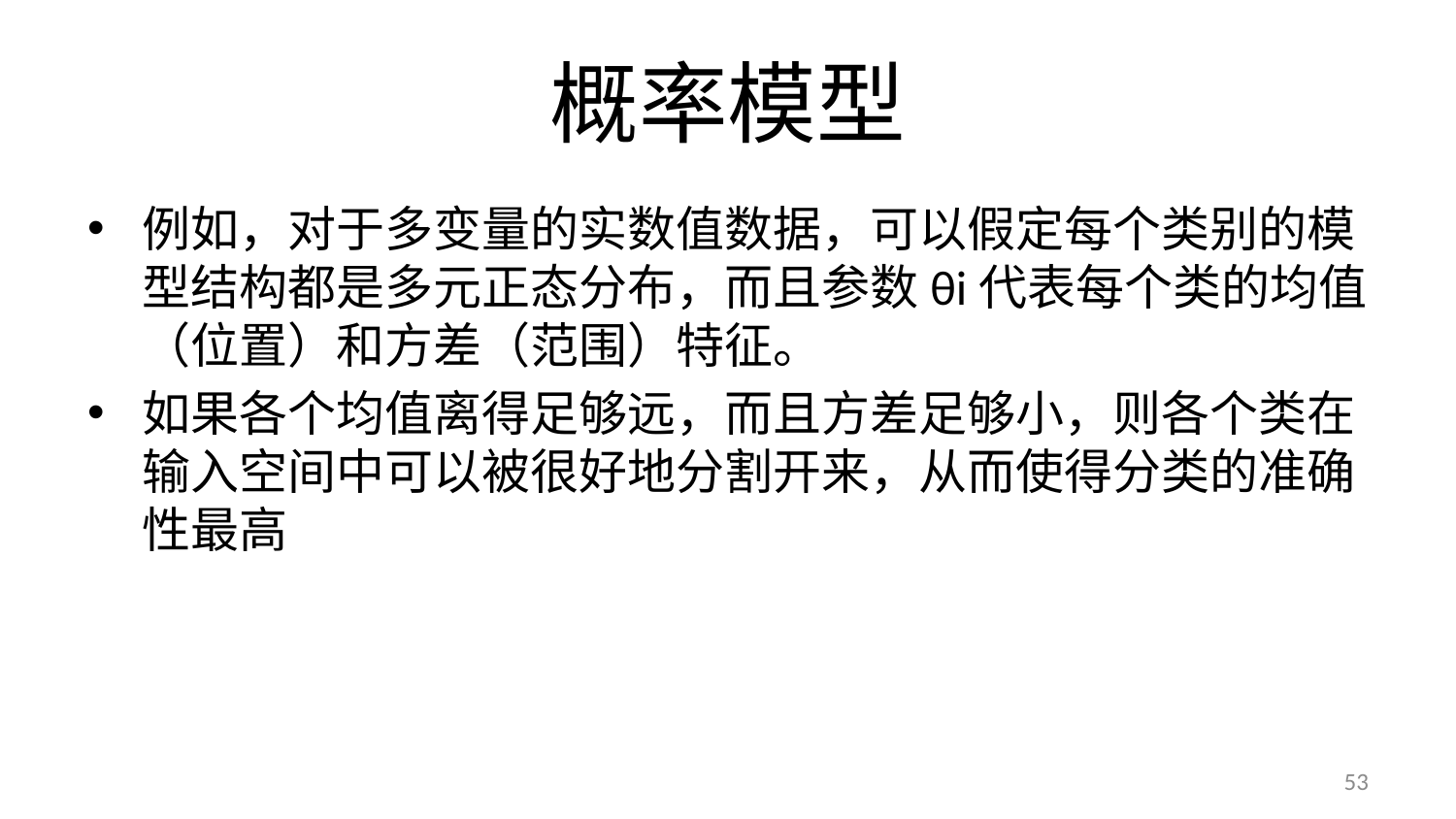

# 概率模型
例如，对于多变量的实数值数据，可以假定每个类别的模型结构都是多元正态分布，而且参数θi代表每个类的均值（位置）和方差（范围）特征。
如果各个均值离得足够远，而且方差足够小，则各个类在输入空间中可以被很好地分割开来，从而使得分类的准确性最高
53